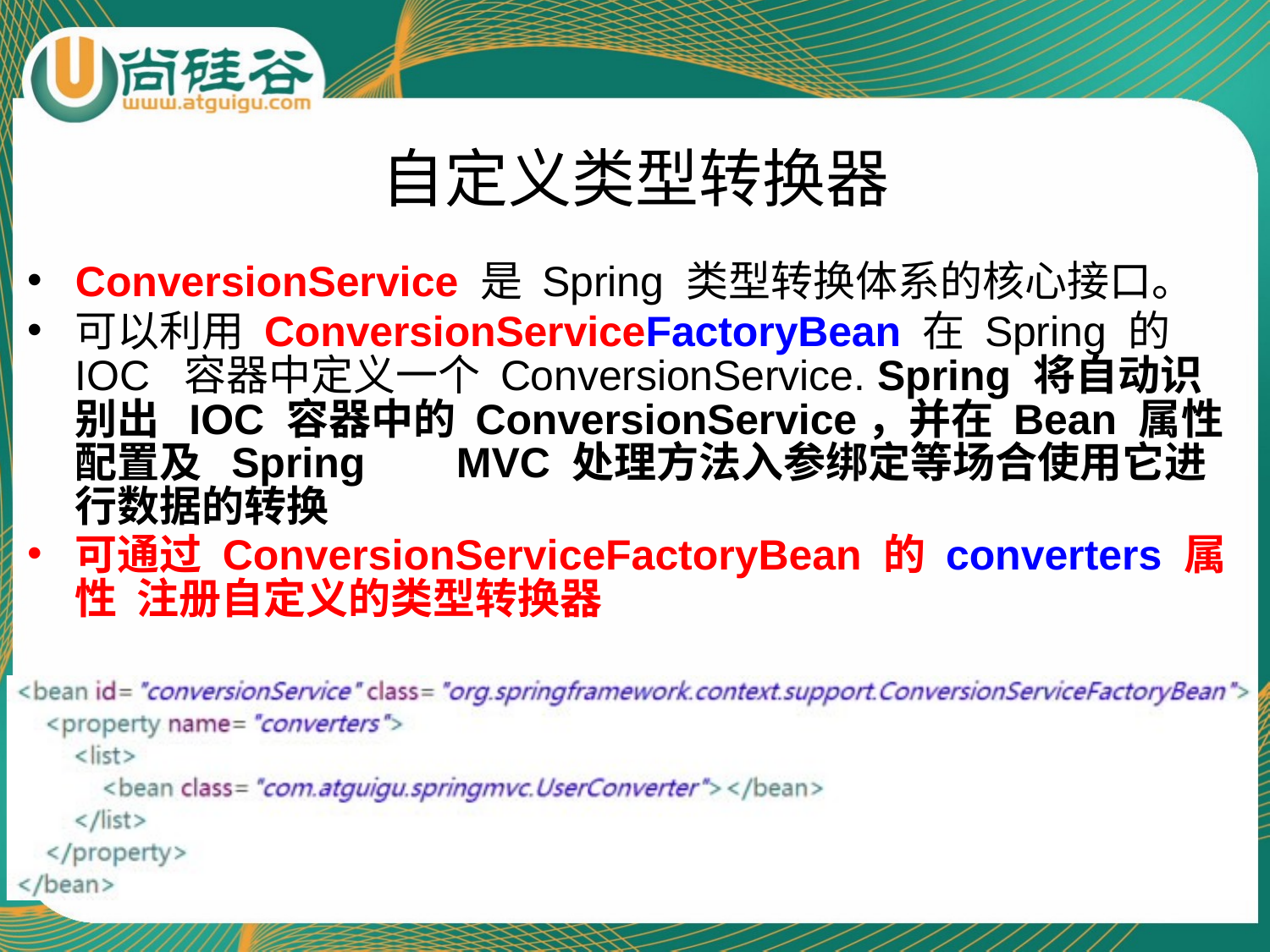

# 自定义类型转换器
ConversionService 是 Spring 类型转换体系的核心接口。
可以利用 ConversionServiceFactoryBean 在 Spring 的 IOC  容器中定义一个 ConversionService. Spring 将自动识别出  IOC 容器中的 ConversionService，并在 Bean 属性配置及  Spring	MVC 处理方法入参绑定等场合使用它进行数据的转换
可通过 ConversionServiceFactoryBean 的 converters 属性  注册自定义的类型转换器